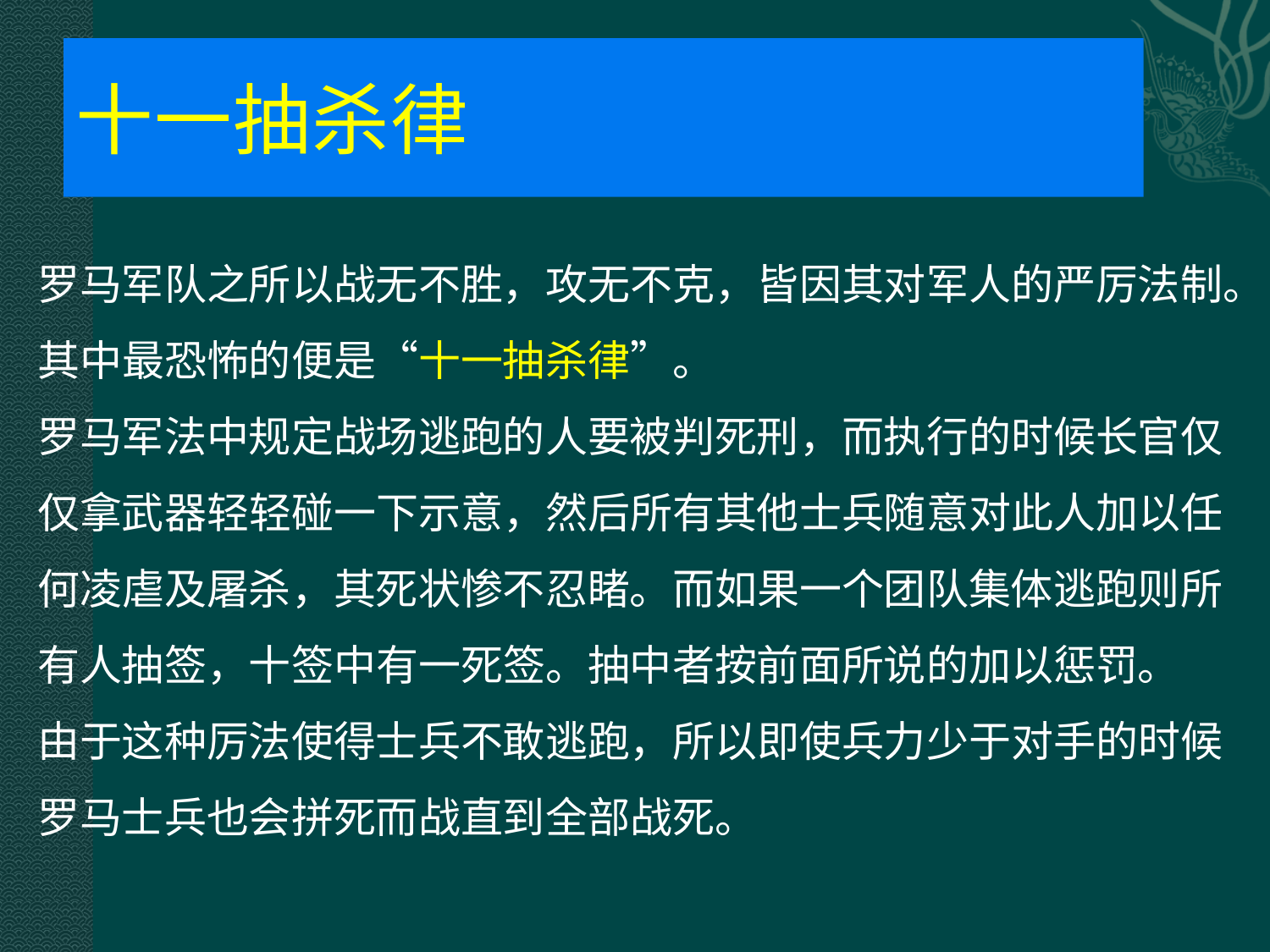

# 十一抽杀律
罗马军队之所以战无不胜，攻无不克，皆因其对军人的严厉法制。其中最恐怖的便是“十一抽杀律”。
罗马军法中规定战场逃跑的人要被判死刑，而执行的时候长官仅仅拿武器轻轻碰一下示意，然后所有其他士兵随意对此人加以任何凌虐及屠杀，其死状惨不忍睹。而如果一个团队集体逃跑则所有人抽签，十签中有一死签。抽中者按前面所说的加以惩罚。
由于这种厉法使得士兵不敢逃跑，所以即使兵力少于对手的时候罗马士兵也会拼死而战直到全部战死。